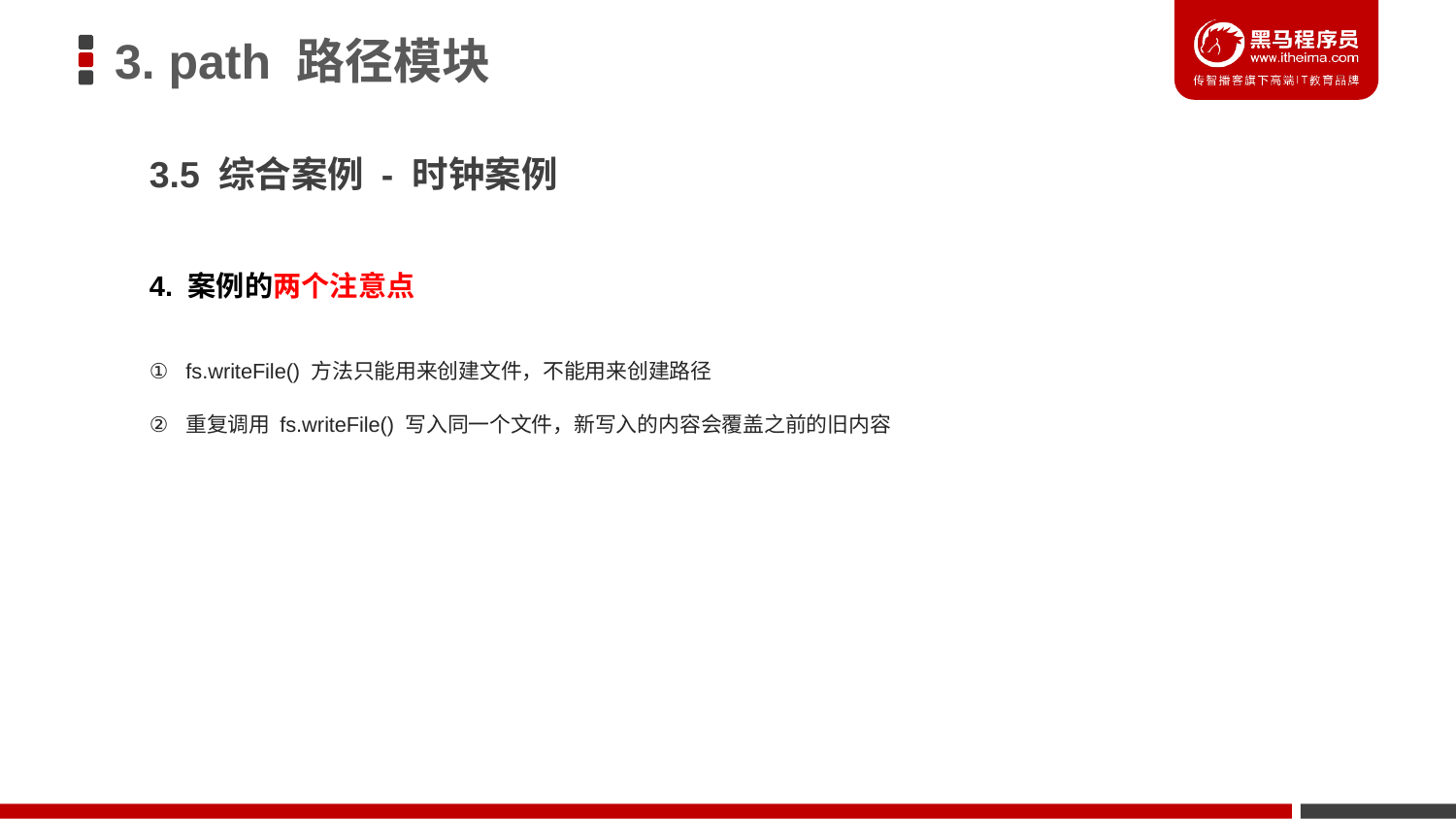

# 3. path 路径模块
3.5 综合案例 - 时钟案例
4. 案例的两个注意点
fs.writeFile() 方法只能用来创建文件，不能用来创建路径
重复调用 fs.writeFile() 写入同一个文件，新写入的内容会覆盖之前的旧内容